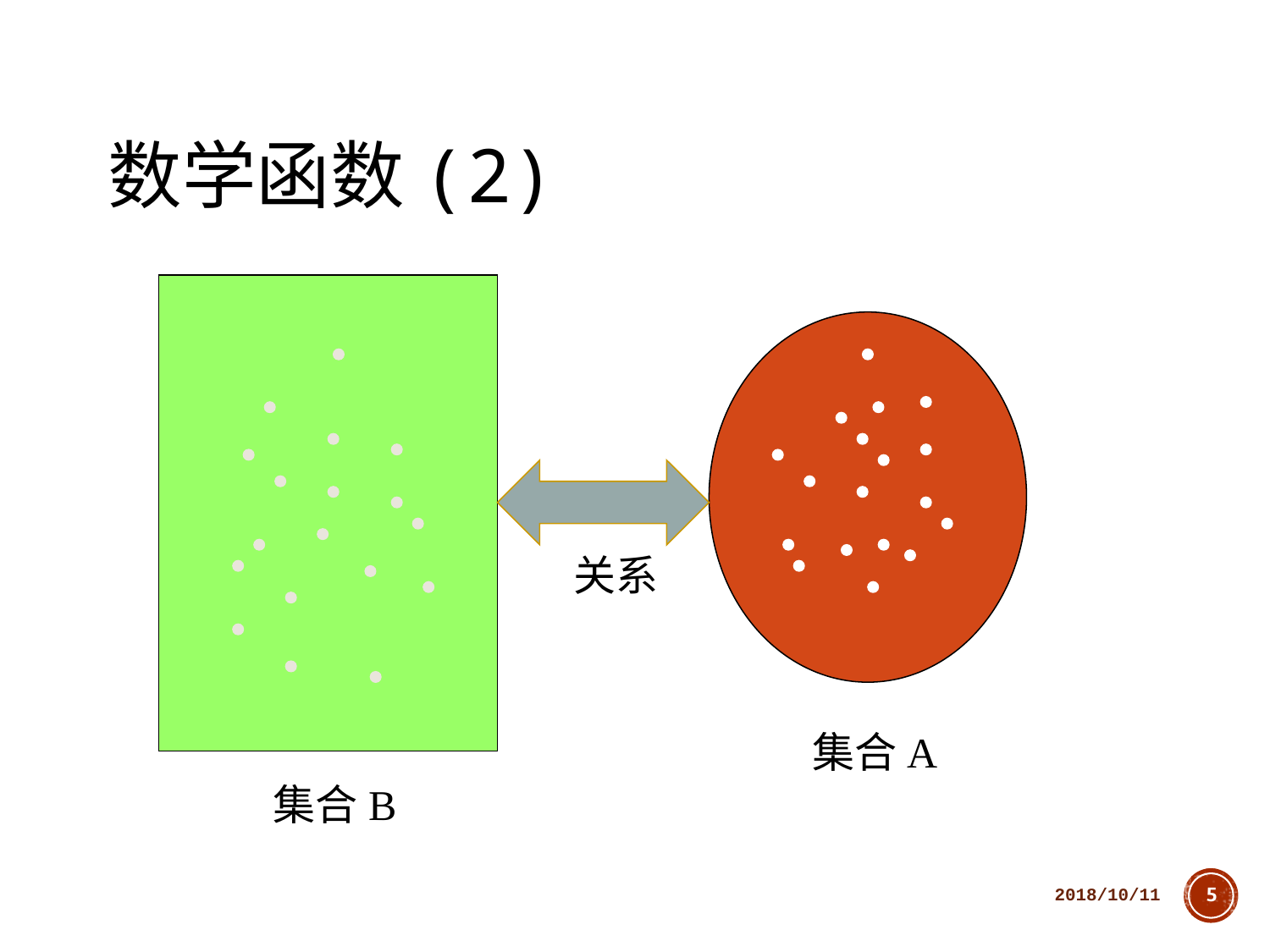

# 数学函数(2)

关系

集合A
集合B
2018/10/11
5